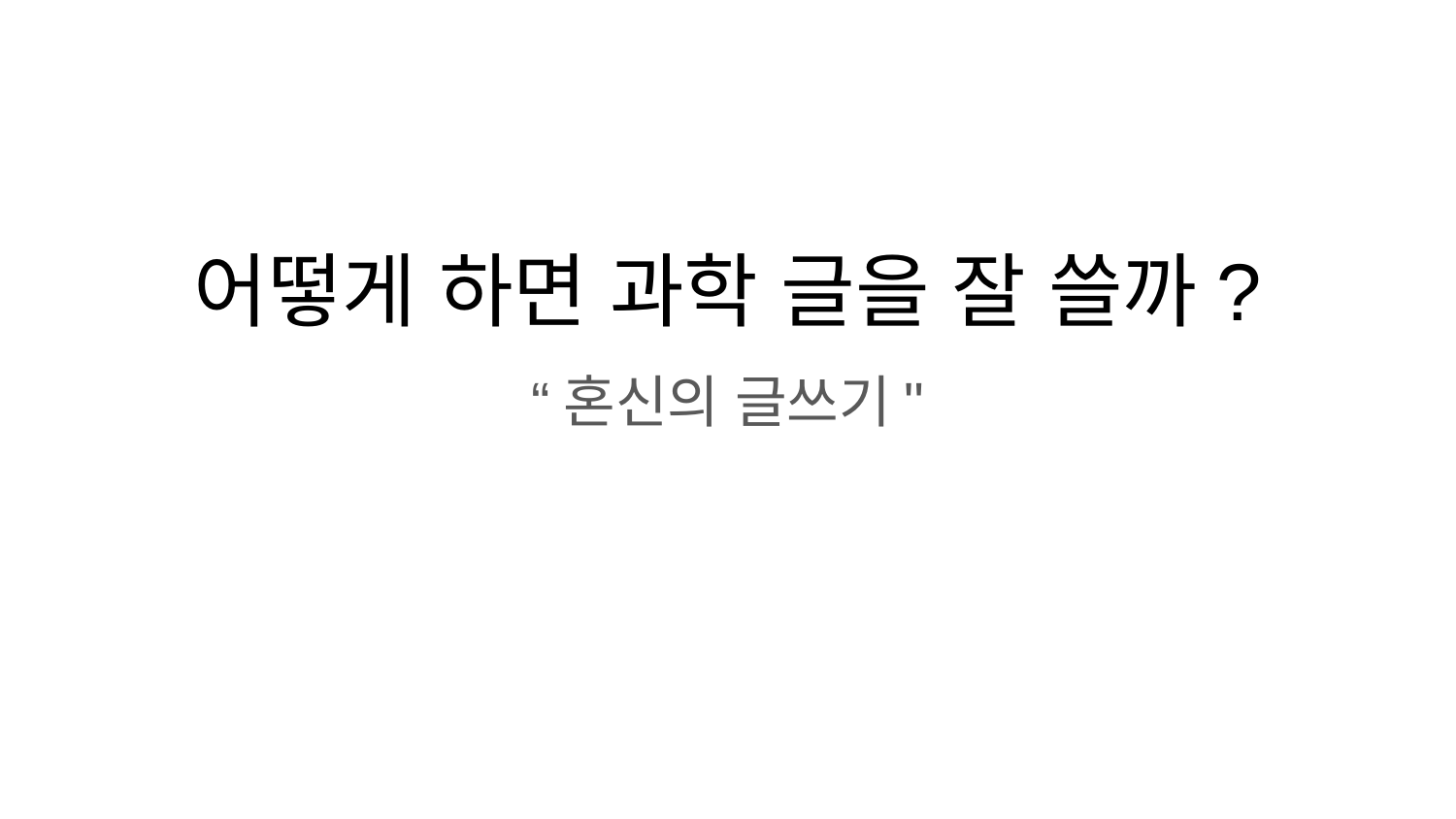

# 어떻게 하면 과학 글을 잘 쓸까?
“혼신의 글쓰기"